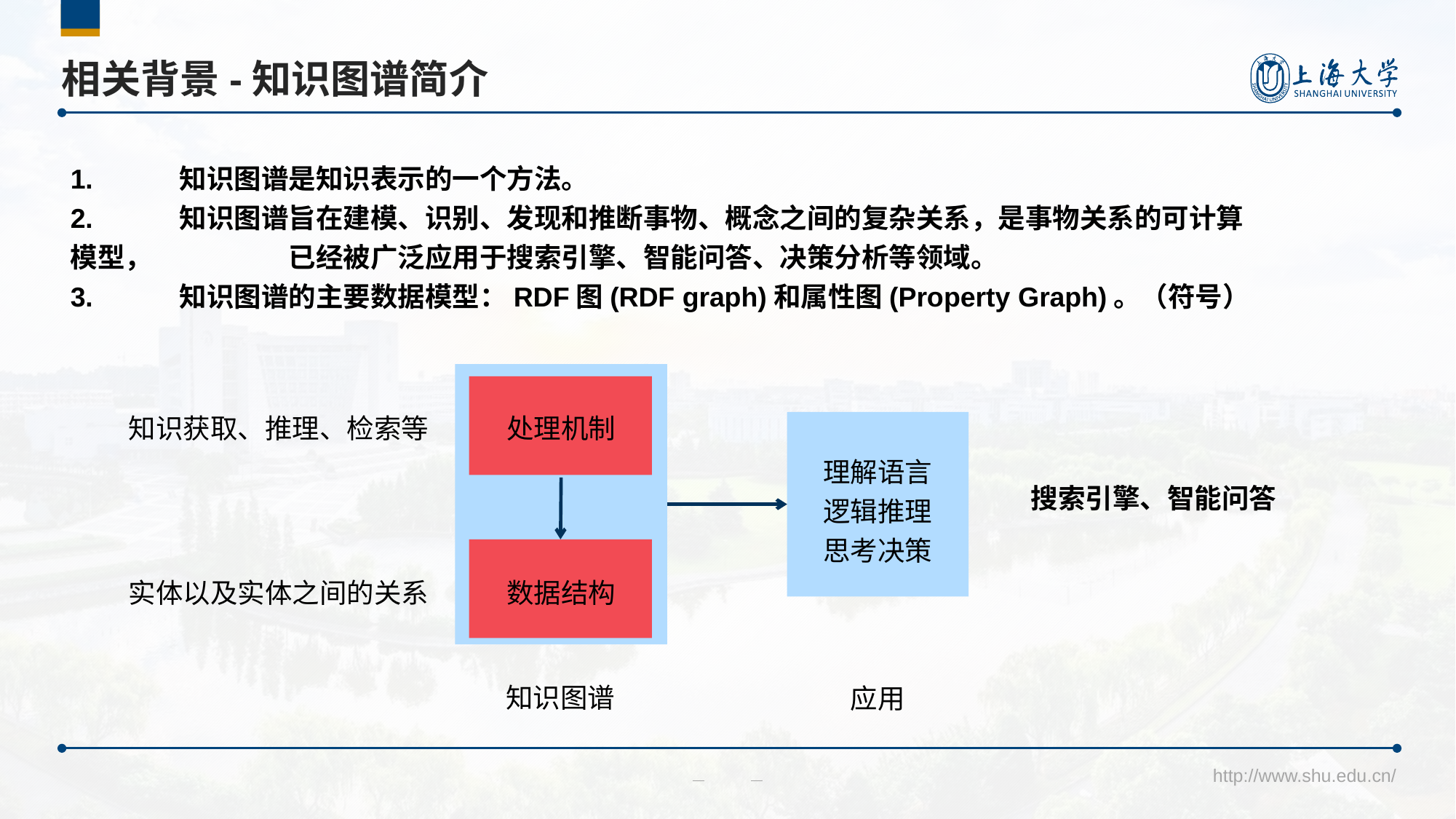

# 相关背景-知识图谱简介
1. 	知识图谱是知识表示的一个方法。
2. 	知识图谱旨在建模、识别、发现和推断事物、概念之间的复杂关系，是事物关系的可计算模型，     	已经被广泛应用于搜索引擎、智能问答、决策分析等领域。
3.	知识图谱的主要数据模型：RDF图(RDF graph)和属性图(Property Graph)。（符号）

知识获取、推理、检索等
处理机制

理解语言
逻辑推理
思考决策
搜索引擎、智能问答

实体以及实体之间的关系
数据结构
知识图谱
应用
5